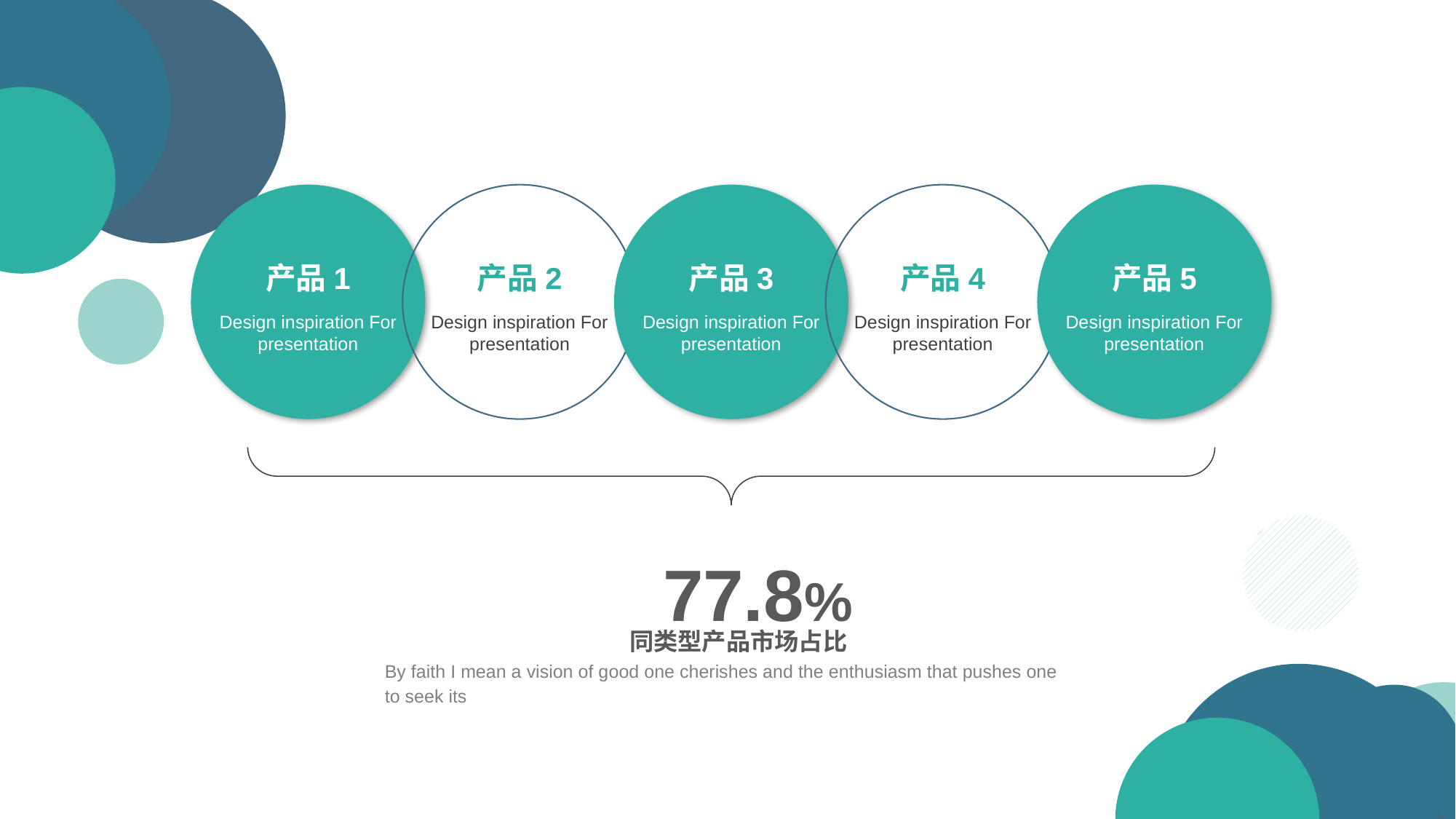

产品1
Design inspiration For presentation

产品2
Design inspiration For presentation

产品3
Design inspiration For presentation

产品4
Design inspiration For presentation

产品5
Design inspiration For presentation
77.8%
同类型产品市场占比
By faith I mean a vision of good one cherishes and the enthusiasm that pushes one to seek its